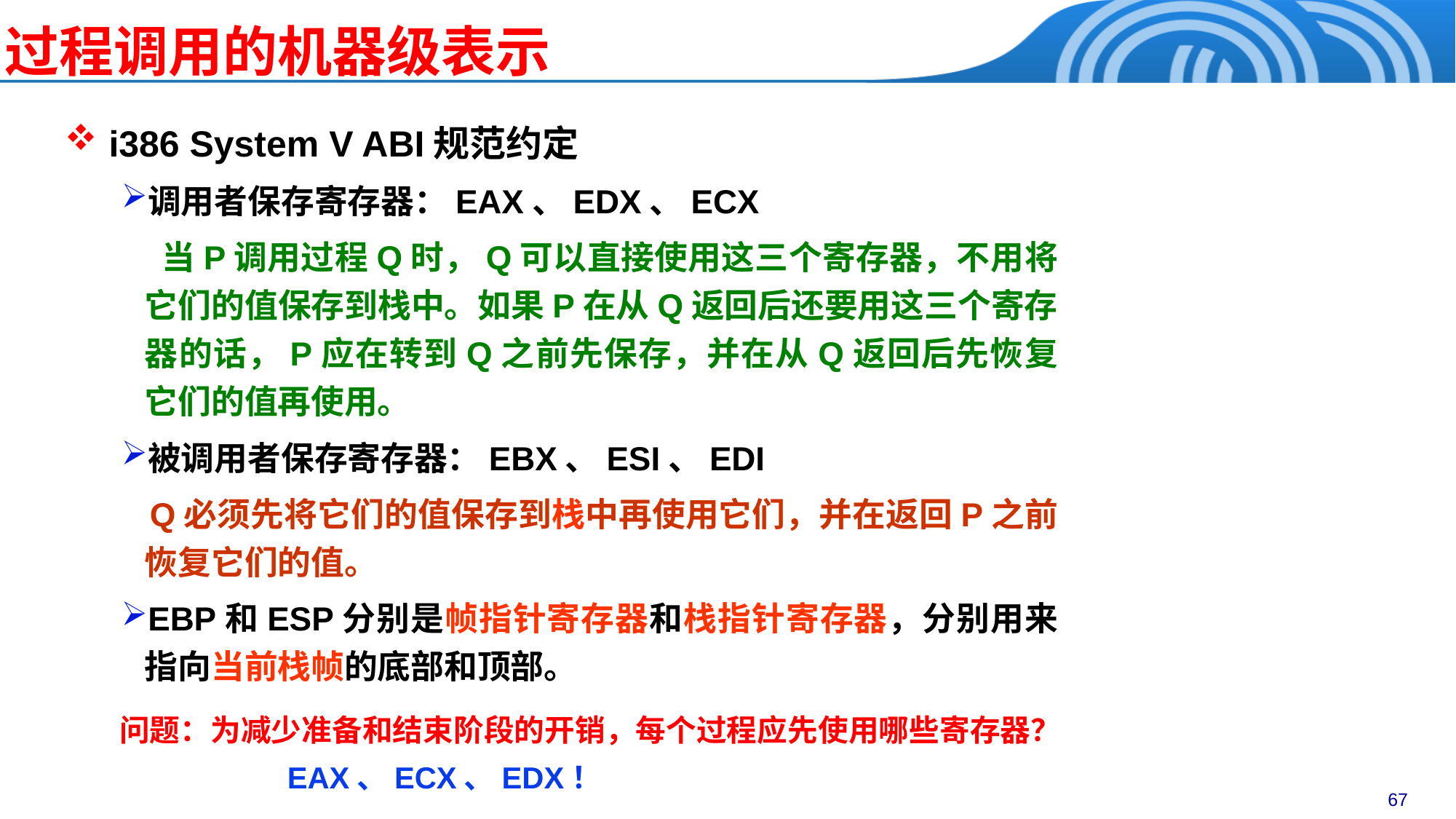

# 过程调用的机器级表示
 i386 System V ABI规范约定
调用者保存寄存器：EAX、EDX、ECX
    当P调用过程Q时，Q可以直接使用这三个寄存器，不用将它们的值保存到栈中。如果P在从Q返回后还要用这三个寄存器的话，P应在转到Q之前先保存，并在从Q返回后先恢复它们的值再使用。
被调用者保存寄存器：EBX、ESI、EDI
   Q必须先将它们的值保存到栈中再使用它们，并在返回P之前恢复它们的值。
EBP和ESP分别是帧指针寄存器和栈指针寄存器，分别用来指向当前栈帧的底部和顶部。
问题：为减少准备和结束阶段的开销，每个过程应先使用哪些寄存器？
EAX、ECX、EDX！